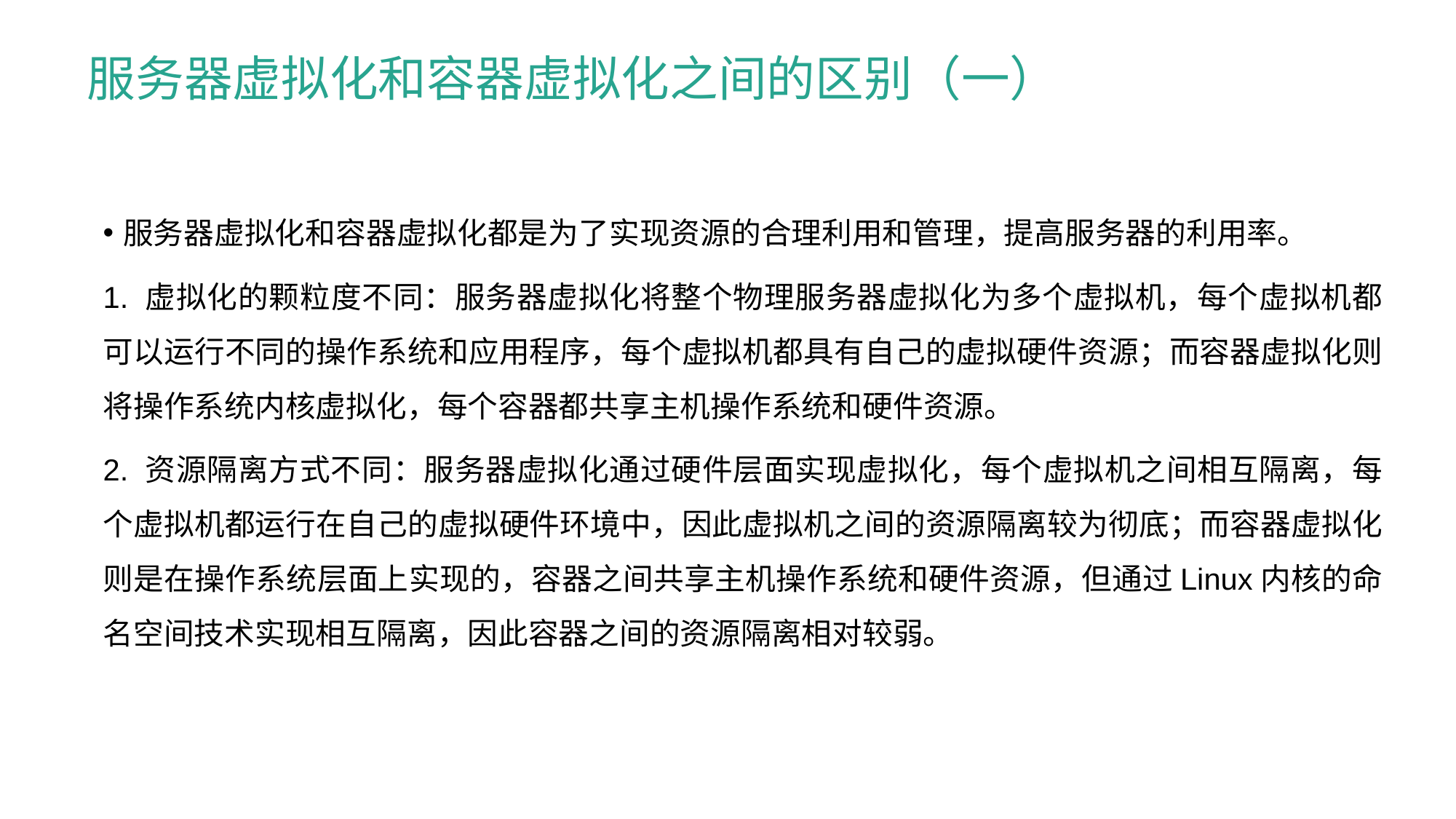

服务器虚拟化和容器虚拟化之间的区别（一）

服务器虚拟化和容器虚拟化都是为了实现资源的合理利用和管理，提高服务器的利用率。
1. 虚拟化的颗粒度不同：服务器虚拟化将整个物理服务器虚拟化为多个虚拟机，每个虚拟机都可以运行不同的操作系统和应用程序，每个虚拟机都具有自己的虚拟硬件资源；而容器虚拟化则将操作系统内核虚拟化，每个容器都共享主机操作系统和硬件资源。
2. 资源隔离方式不同：服务器虚拟化通过硬件层面实现虚拟化，每个虚拟机之间相互隔离，每个虚拟机都运行在自己的虚拟硬件环境中，因此虚拟机之间的资源隔离较为彻底；而容器虚拟化则是在操作系统层面上实现的，容器之间共享主机操作系统和硬件资源，但通过Linux内核的命名空间技术实现相互隔离，因此容器之间的资源隔离相对较弱。